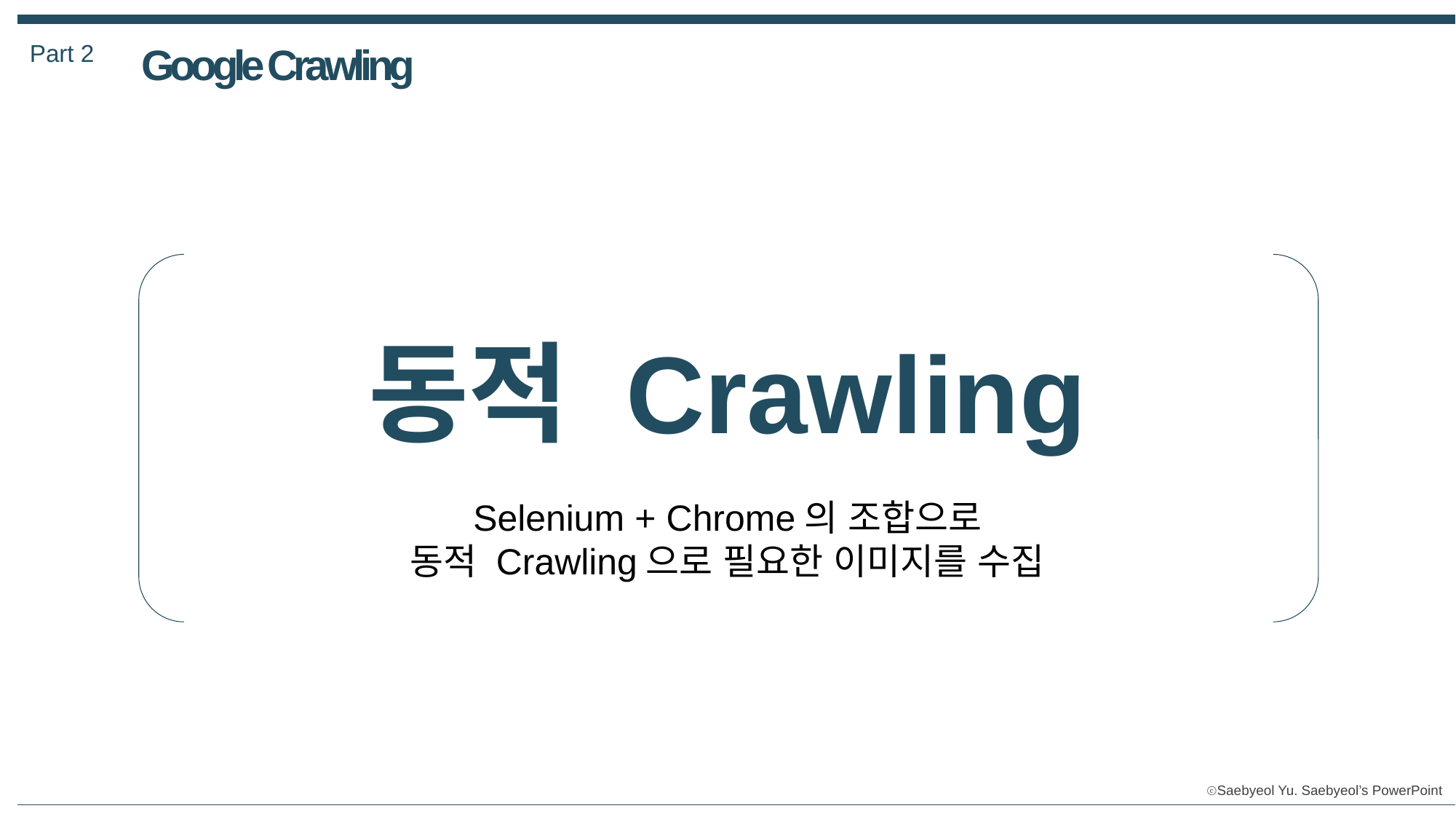

Part 2
Google Crawling

동적 Crawling
Selenium + Chrome의 조합으로
동적 Crawling으로 필요한 이미지를 수집